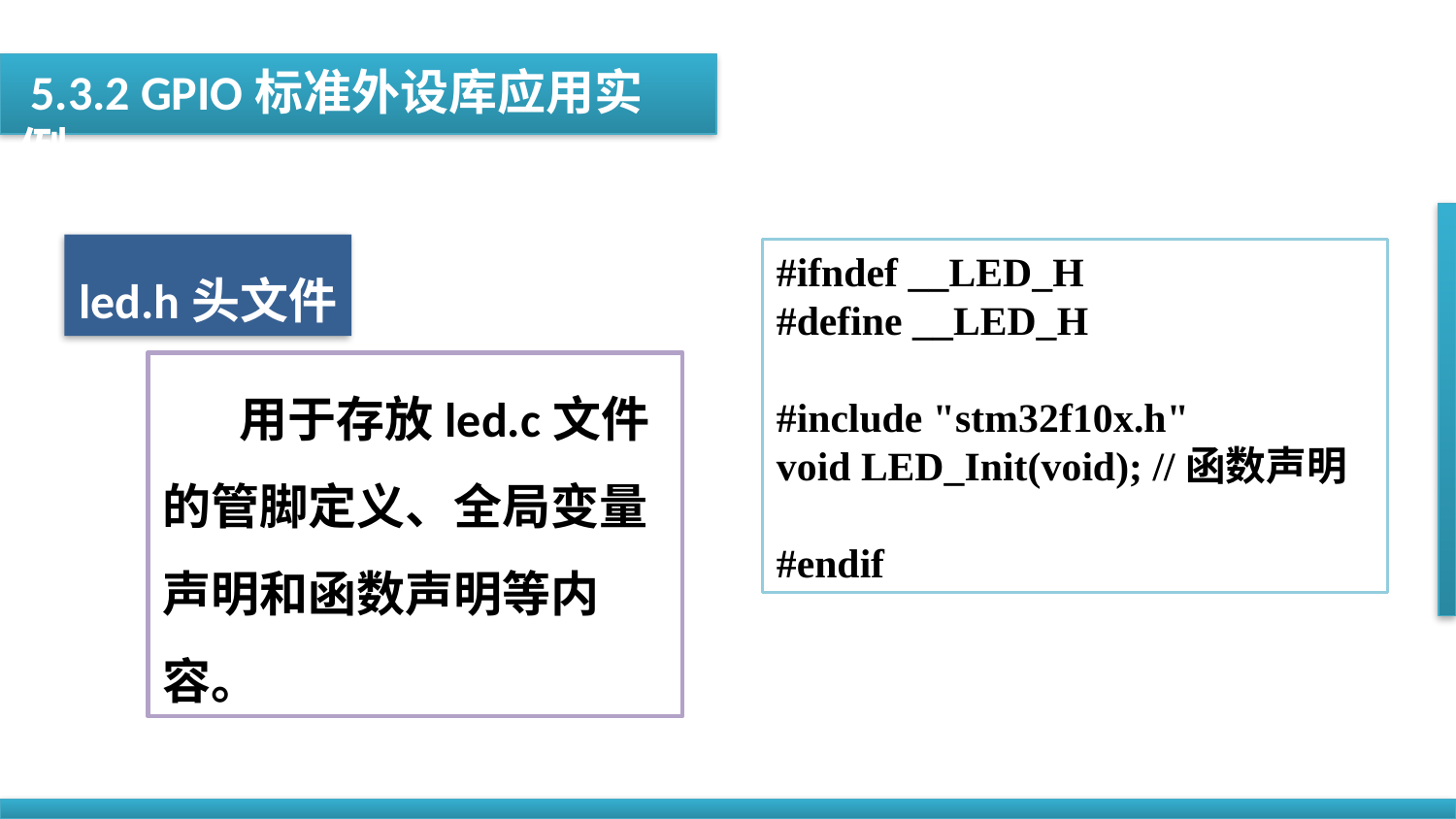

5.3.2 GPIO标准外设库应用实例
led.h头文件
#ifndef __LED_H
#define __LED_H

#include "stm32f10x.h"
void LED_Init(void); //函数声明

#endif
      用于存放led.c文件的管脚定义、全局变量声明和函数声明等内容。